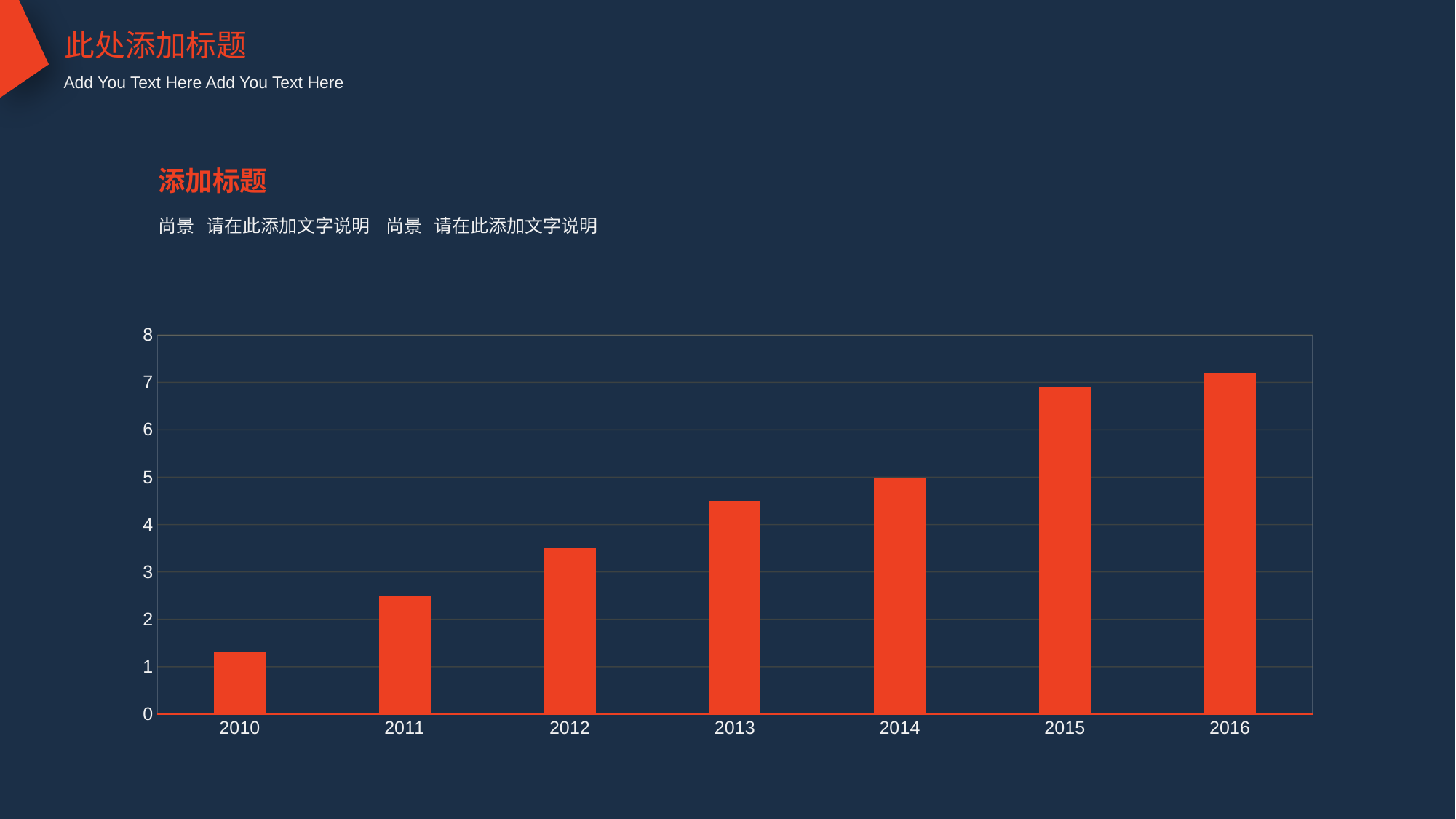

此处添加标题
Add You Text Here Add You Text Here
添加标题
尚景   请在此添加文字说明    尚景   请在此添加文字说明

### Chart

| Category | 系列 1 |
|---|---|
| 2010 | 1.3 |
| 2011 | 2.5 |
| 2012 | 3.5 |
| 2013 | 4.5 |
| 2014 | 5.0 |
| 2015 | 6.9 |
| 2016 | 7.2 |